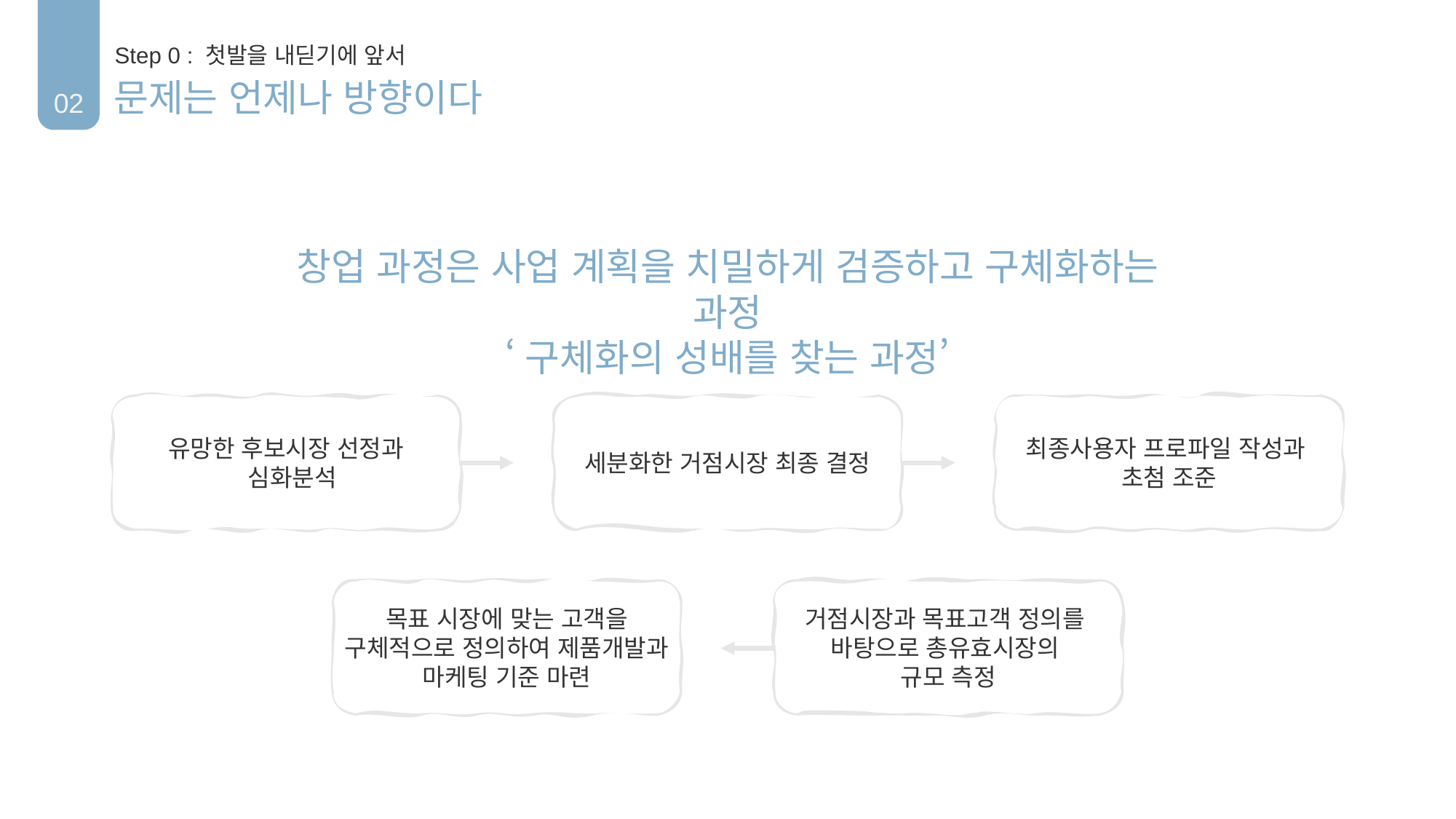

02
Step 0 : 첫발을 내딛기에 앞서
문제는 언제나 방향이다
창업 과정은 사업 계획을 치밀하게 검증하고 구체화하는 과정
‘구체화의 성배를 찾는 과정’
유망한 후보시장 선정과
 심화분석
세분화한 거점시장 최종 결정
최종사용자 프로파일 작성과
초첨 조준
목표 시장에 맞는 고객을 구체적으로 정의하여 제품개발과
마케팅 기준 마련
거점시장과 목표고객 정의를
바탕으로 총유효시장의
규모 측정